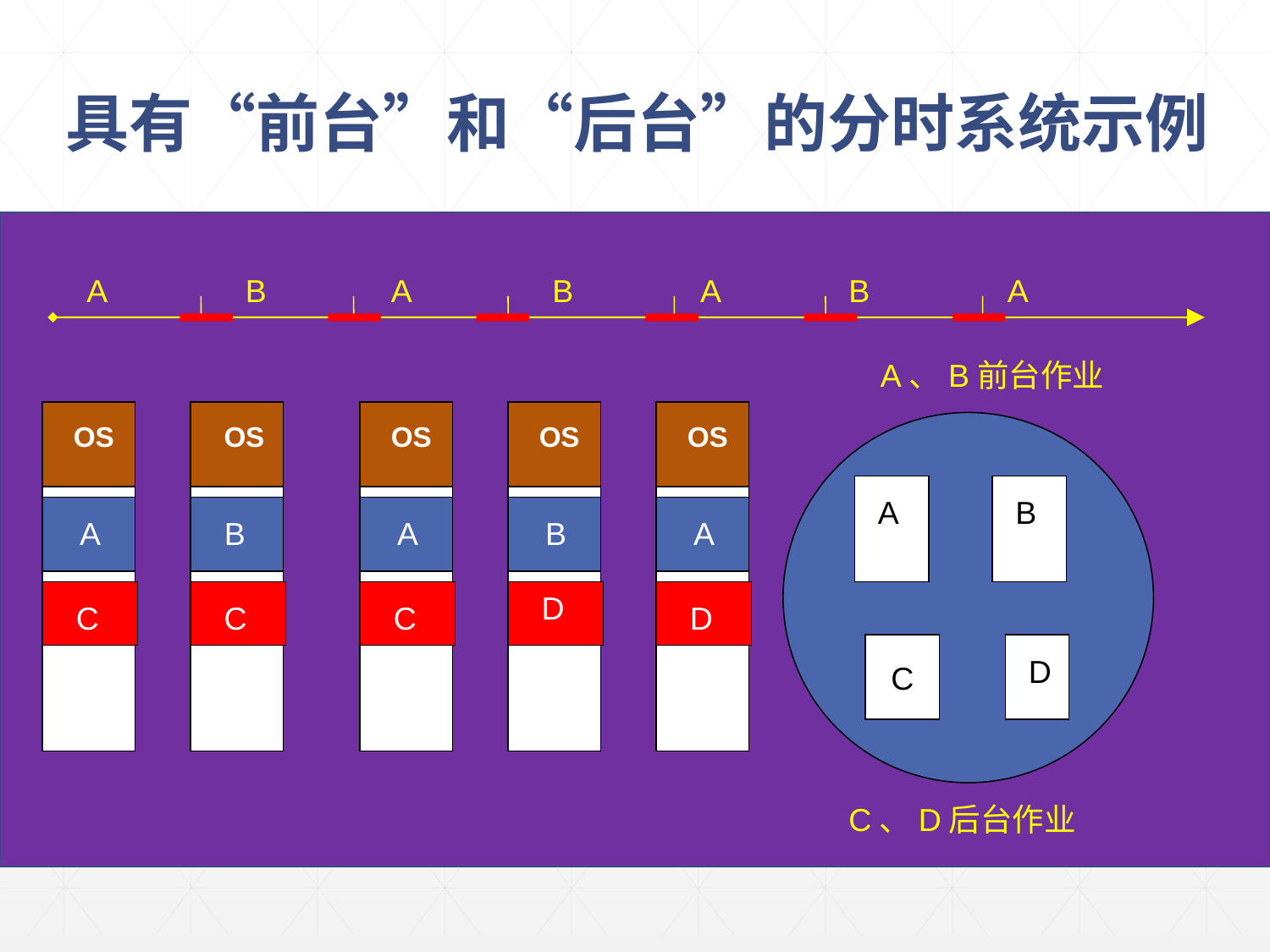

# 具有“前台”和“后台”的分时系统示例

A
B
A
B
A
B
A

A、B前台作业

OS

A

C

OS

B

C

OS

A

C

OS

B

D

OS

A

D

A
B
C

D
C、D后台作业